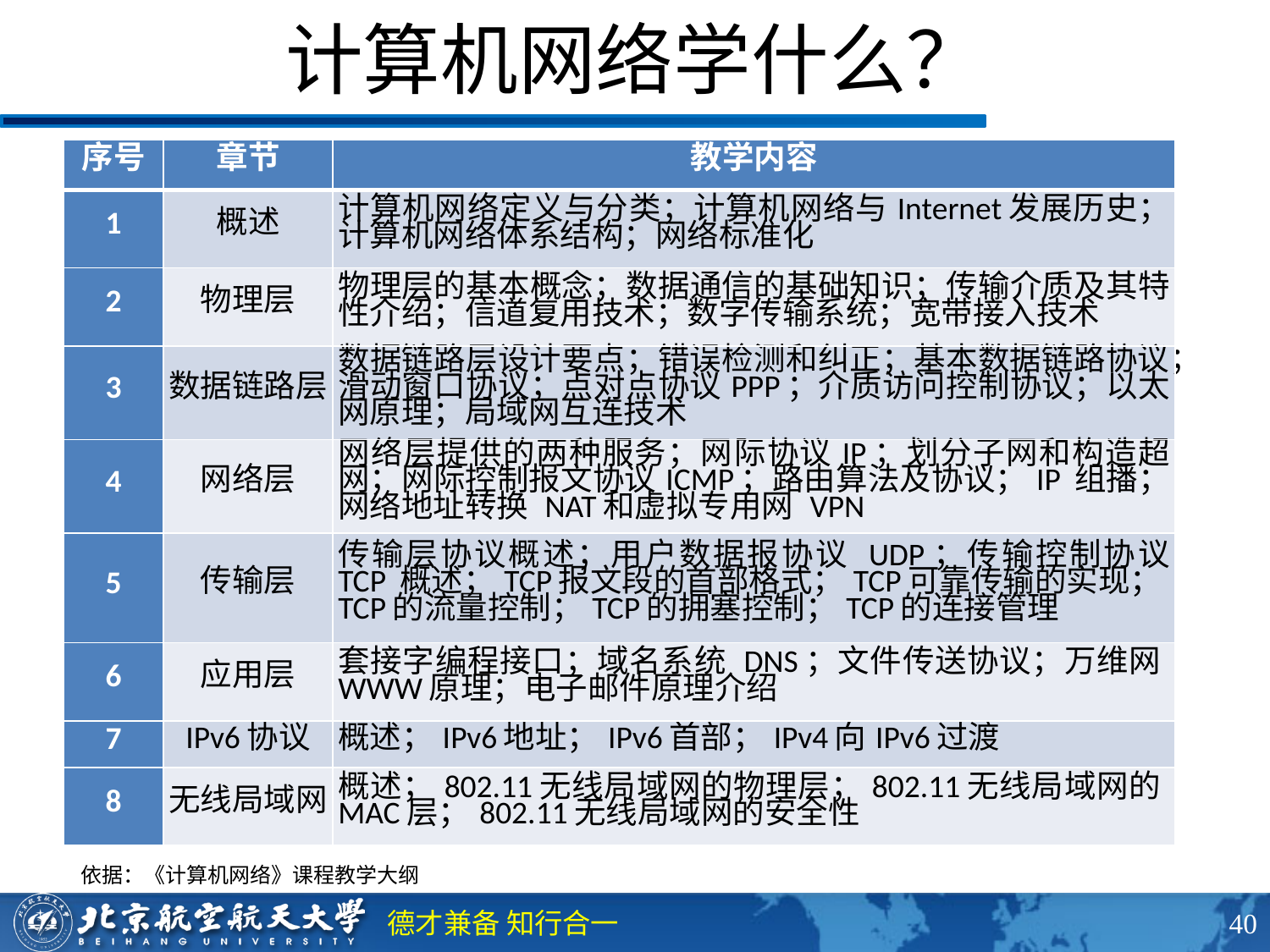

# 计算机网络学什么？

| 序号 | 章节 | 教学内容 |
| --- | --- | --- |
| 1 | 概述 | 计算机网络定义与分类；计算机网络与Internet发展历史；计算机网络体系结构；网络标准化 |
| 2 | 物理层 | 物理层的基本概念；数据通信的基础知识；传输介质及其特性介绍；信道复用技术；数字传输系统；宽带接入技术 |
| 3 | 数据链路层 | 数据链路层设计要点；错误检测和纠正；基本数据链路协议；滑动窗口协议；点对点协议PPP；介质访问控制协议；以太网原理；局域网互连技术 |
| 4 | 网络层 | 网络层提供的两种服务；网际协议IP；划分子网和构造超网；网际控制报文协议ICMP；路由算法及协议；IP 组播；网络地址转换 NAT和虚拟专用网 VPN |
| 5 | 传输层 | 传输层协议概述；用户数据报协议 UDP；传输控制协议 TCP 概述；TCP报文段的首部格式；TCP可靠传输的实现；TCP的流量控制；TCP的拥塞控制；TCP的连接管理 |
| 6 | 应用层 | 套接字编程接口；域名系统 DNS；文件传送协议；万维网WWW原理；电子邮件原理介绍 |
| 7 | IPv6协议 | 概述；IPv6地址；IPv6首部；IPv4向IPv6过渡 |
| 8 | 无线局域网 | 概述；802.11无线局域网的物理层；802.11无线局域网的MAC层；802.11无线局域网的安全性 |
依据：《计算机网络》课程教学大纲
40